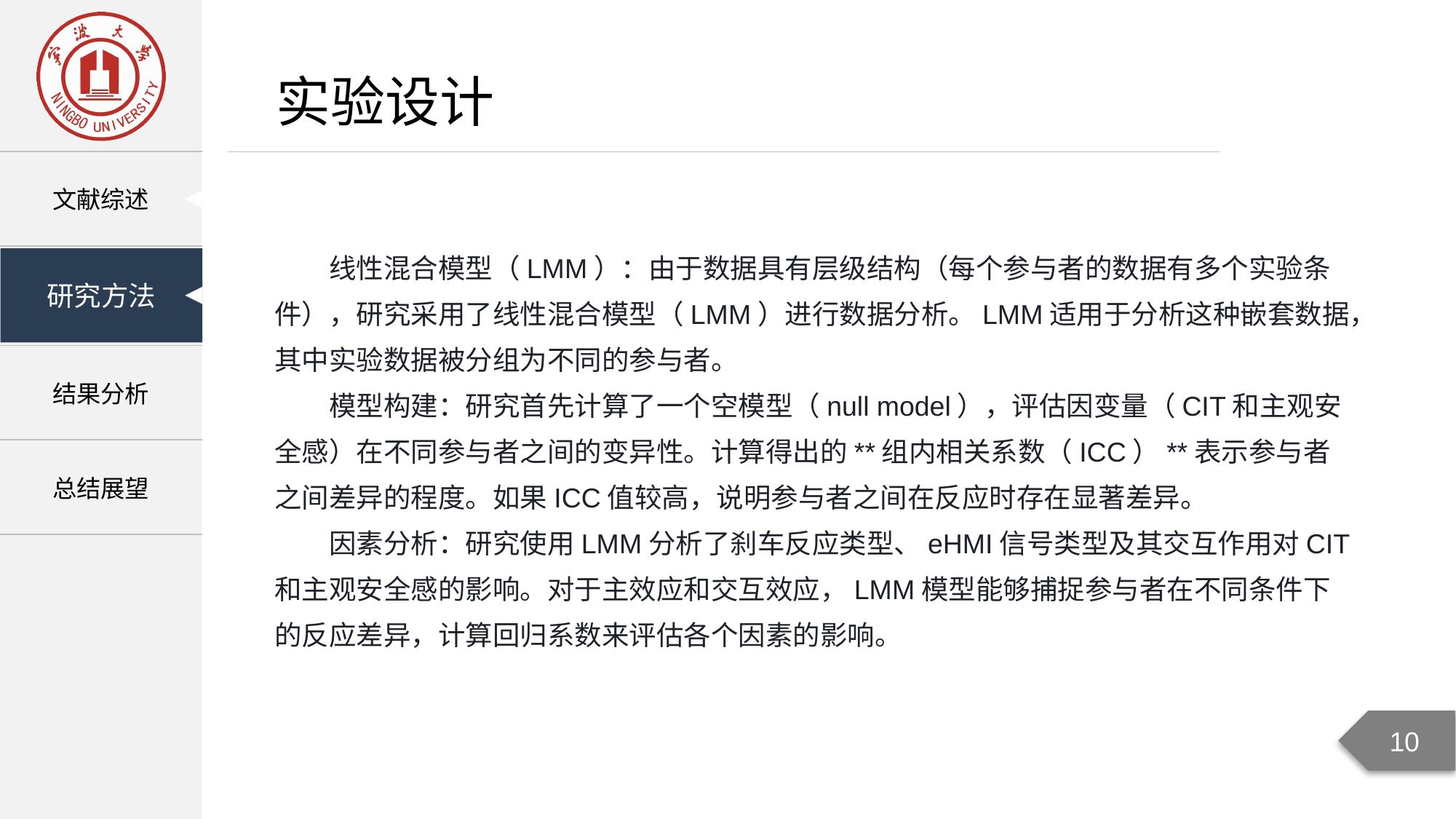

实验设计
线性混合模型（LMM）：由于数据具有层级结构（每个参与者的数据有多个实验条件），研究采用了线性混合模型（LMM）进行数据分析。LMM适用于分析这种嵌套数据，其中实验数据被分组为不同的参与者。
模型构建：研究首先计算了一个空模型（null model），评估因变量（CIT和主观安全感）在不同参与者之间的变异性。计算得出的**组内相关系数（ICC）**表示参与者之间差异的程度。如果ICC值较高，说明参与者之间在反应时存在显著差异。
因素分析：研究使用LMM分析了刹车反应类型、eHMI信号类型及其交互作用对CIT和主观安全感的影响。对于主效应和交互效应，LMM模型能够捕捉参与者在不同条件下的反应差异，计算回归系数来评估各个因素的影响。